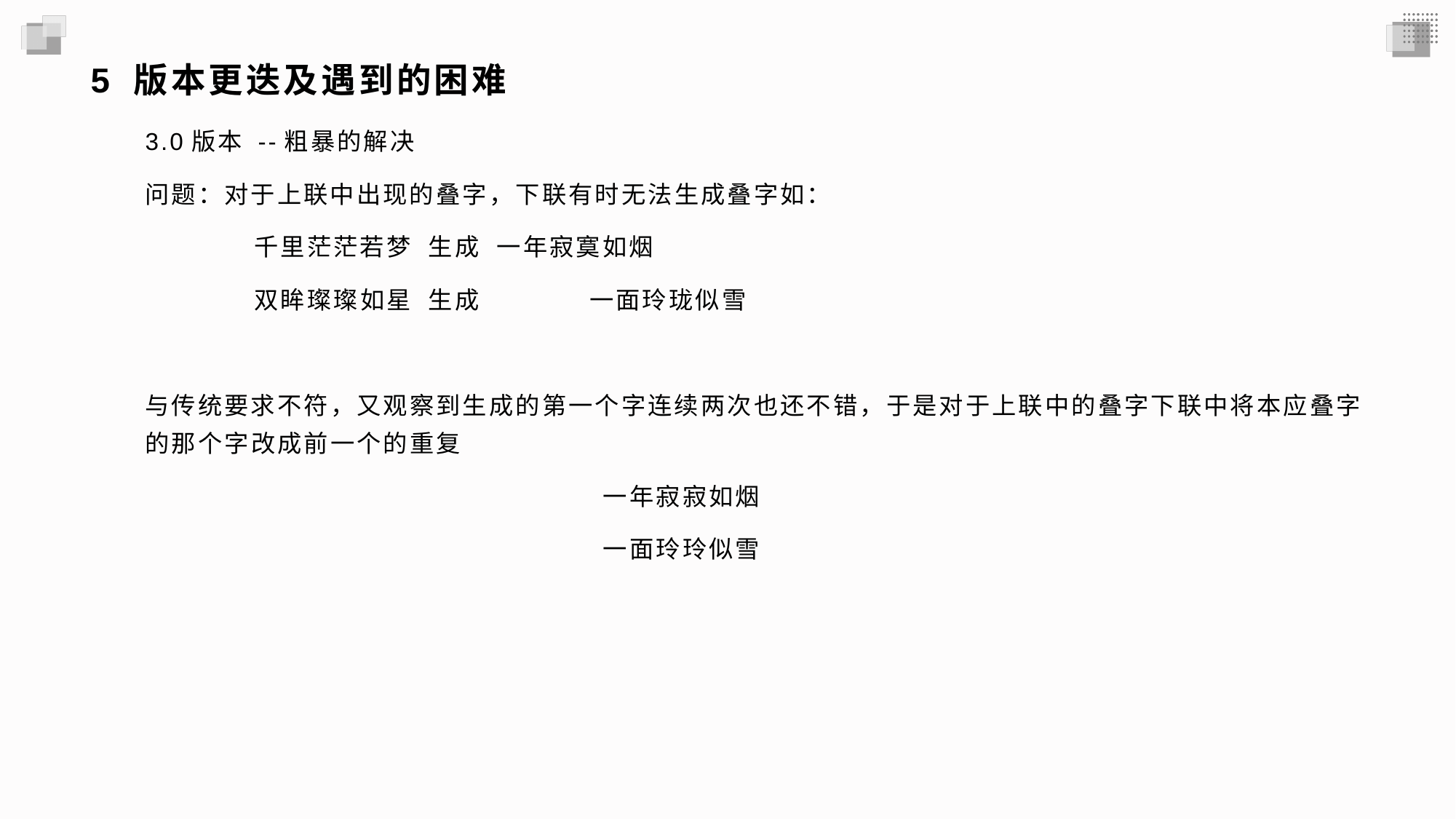

# 5 版本更迭及遇到的困难
3.0版本 --粗暴的解决
问题：对于上联中出现的叠字，下联有时无法生成叠字如：
	千里茫茫若梦  生成  一年寂寞如烟
	双眸璨璨如星  生成 	 一面玲珑似雪

与传统要求不符，又观察到生成的第一个字连续两次也还不错，于是对于上联中的叠字下联中将本应叠字的那个字改成前一个的重复
				  一年寂寂如烟
				  一面玲玲似雪